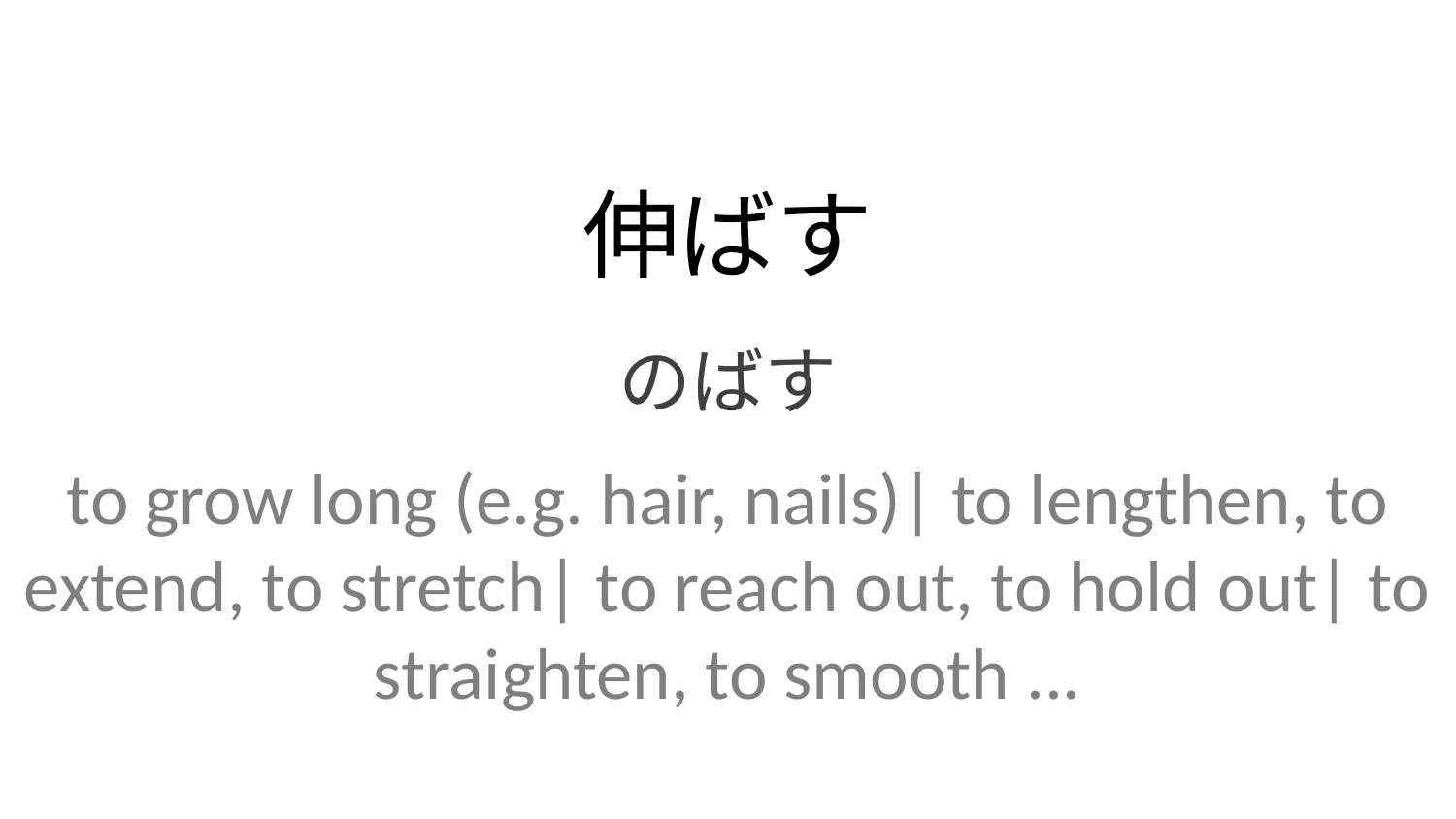

伸ばす

のばす
to grow long (e.g. hair, nails)| to lengthen, to extend, to stretch| to reach out, to hold out| to straighten, to smooth ...